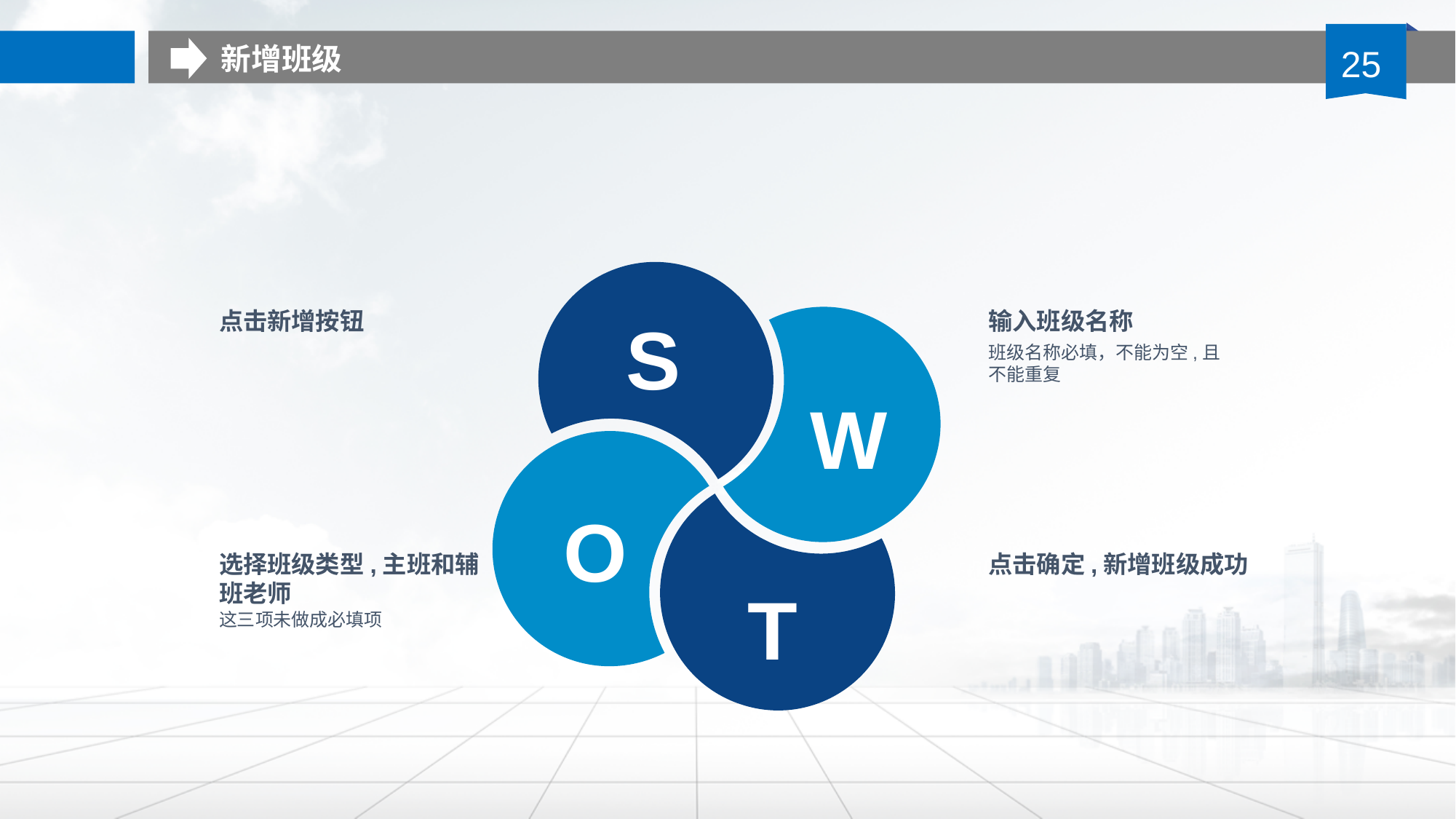

新增班级
25

S
点击新增按钮
输入班级名称
班级名称必填，不能为空,且不能重复
W

O
选择班级类型,主班和辅班老师
点击确定,新增班级成功
T
这三项未做成必填项